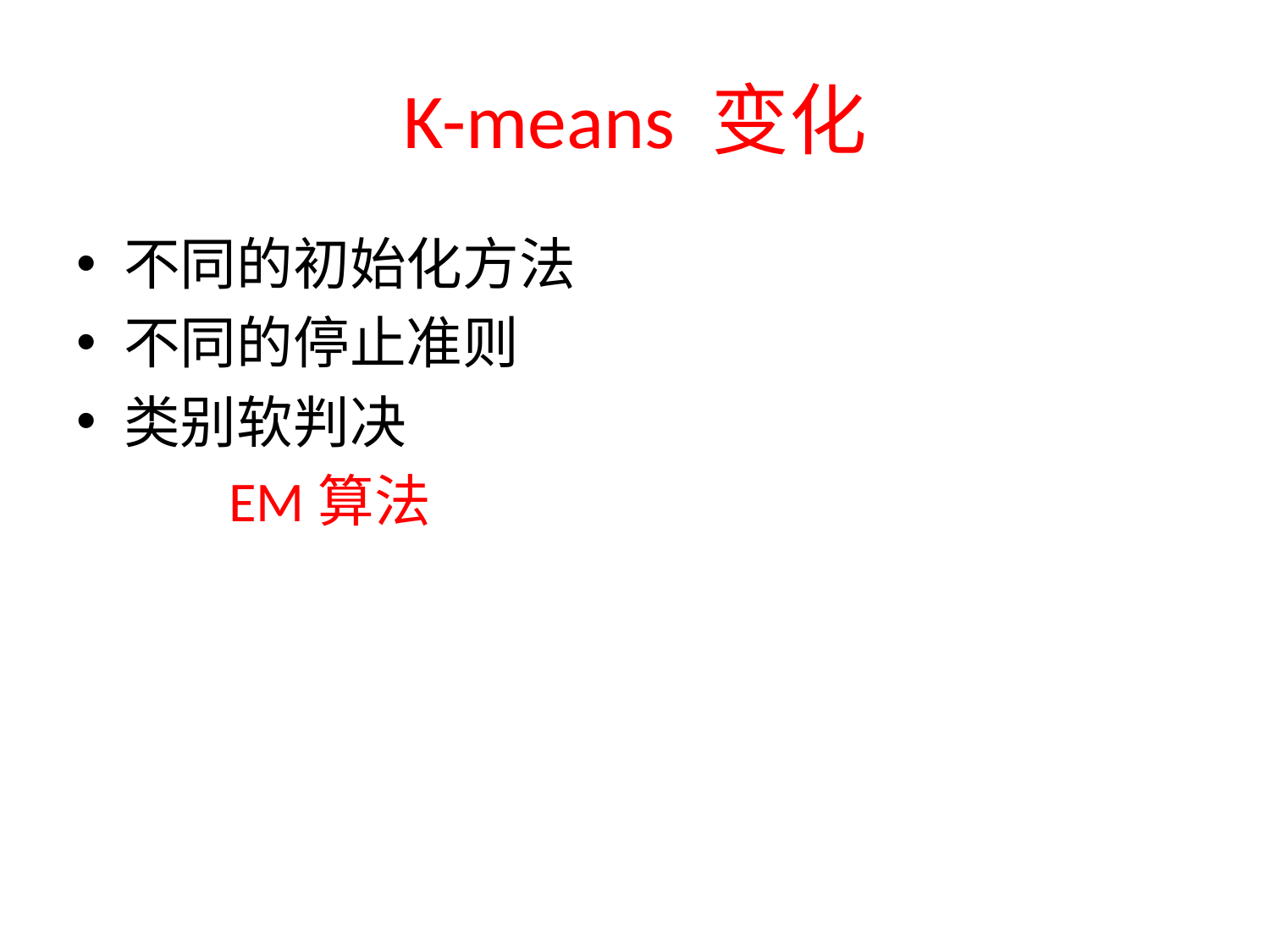

# K-means 变化
不同的初始化方法
不同的停止准则
类别软判决
            EM算法